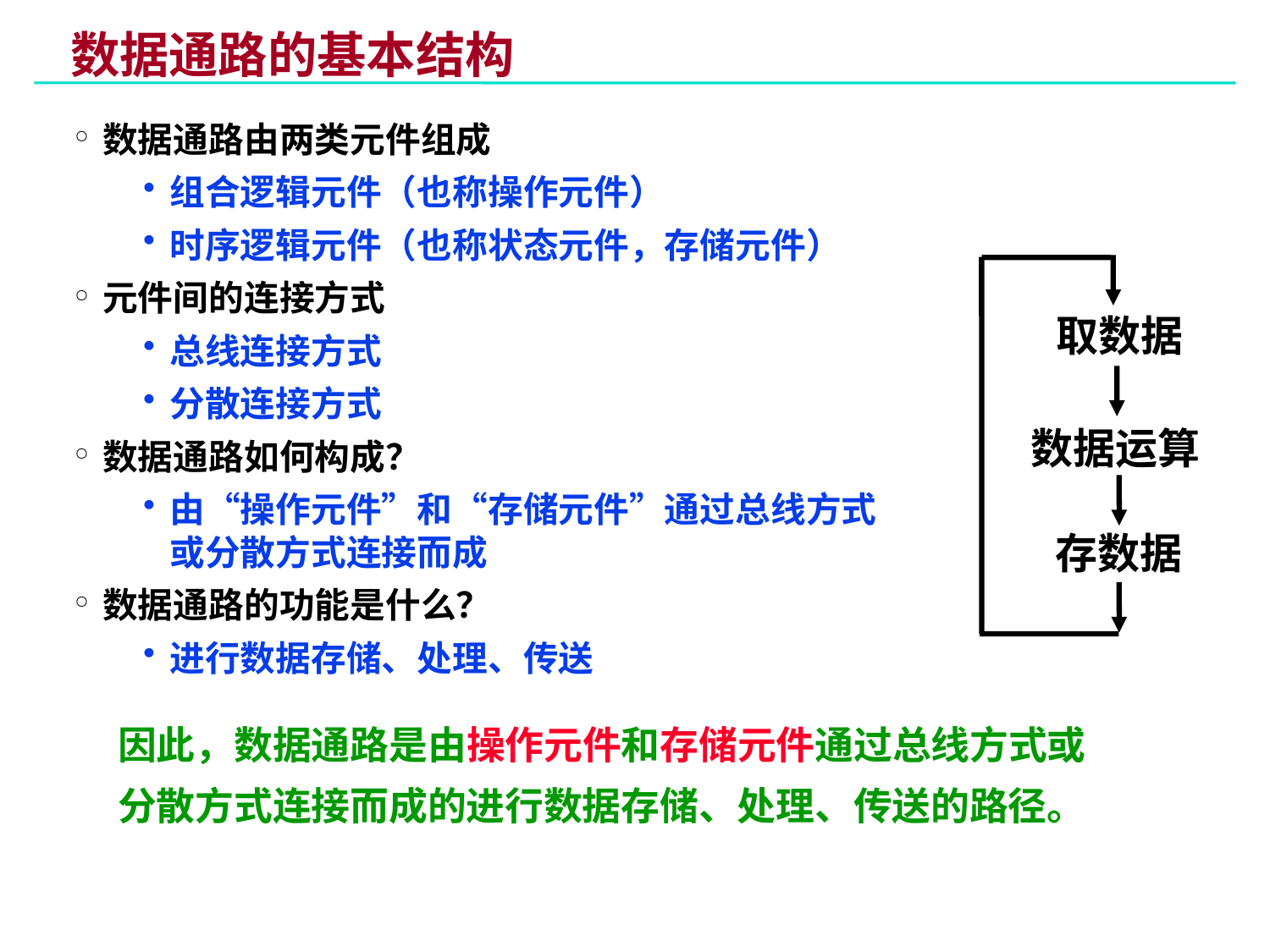

# 数据通路的基本结构
数据通路由两类元件组成
组合逻辑元件（也称操作元件）
时序逻辑元件（也称状态元件，存储元件）
元件间的连接方式
总线连接方式
分散连接方式
数据通路如何构成？
由“操作元件”和“存储元件”通过总线方式或分散方式连接而成
数据通路的功能是什么？
进行数据存储、处理、传送

取数据

数据运算

存数据

因此，数据通路是由操作元件和存储元件通过总线方式或分散方式连接而成的进行数据存储、处理、传送的路径。